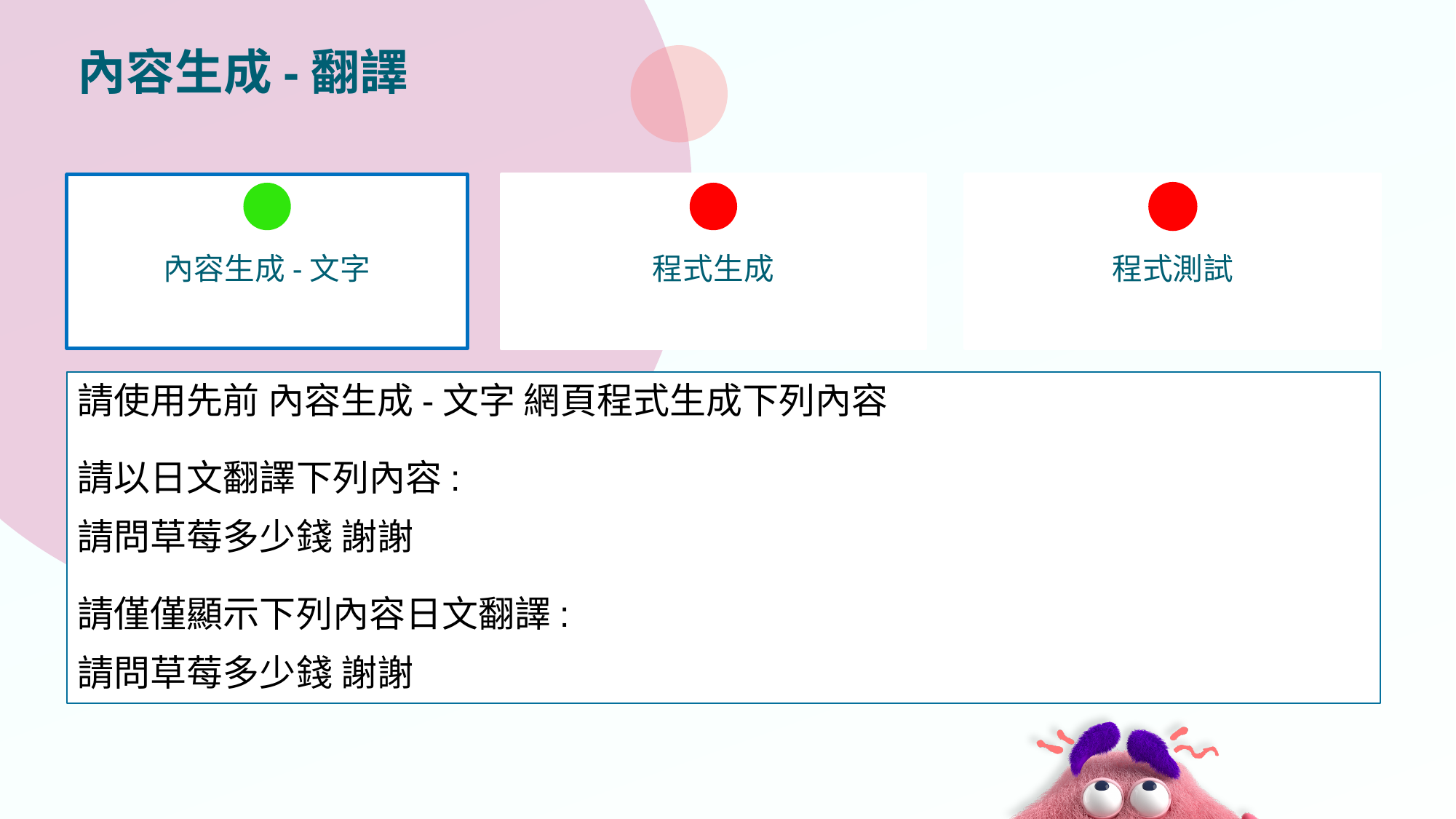

# 內容生成-翻譯

內容生成-文字

程式生成

程式測試

請使用先前 內容生成-文字 網頁程式生成下列內容
請以日文翻譯下列內容:
請問草莓多少錢 謝謝
請僅僅顯示下列內容日文翻譯:
請問草莓多少錢 謝謝